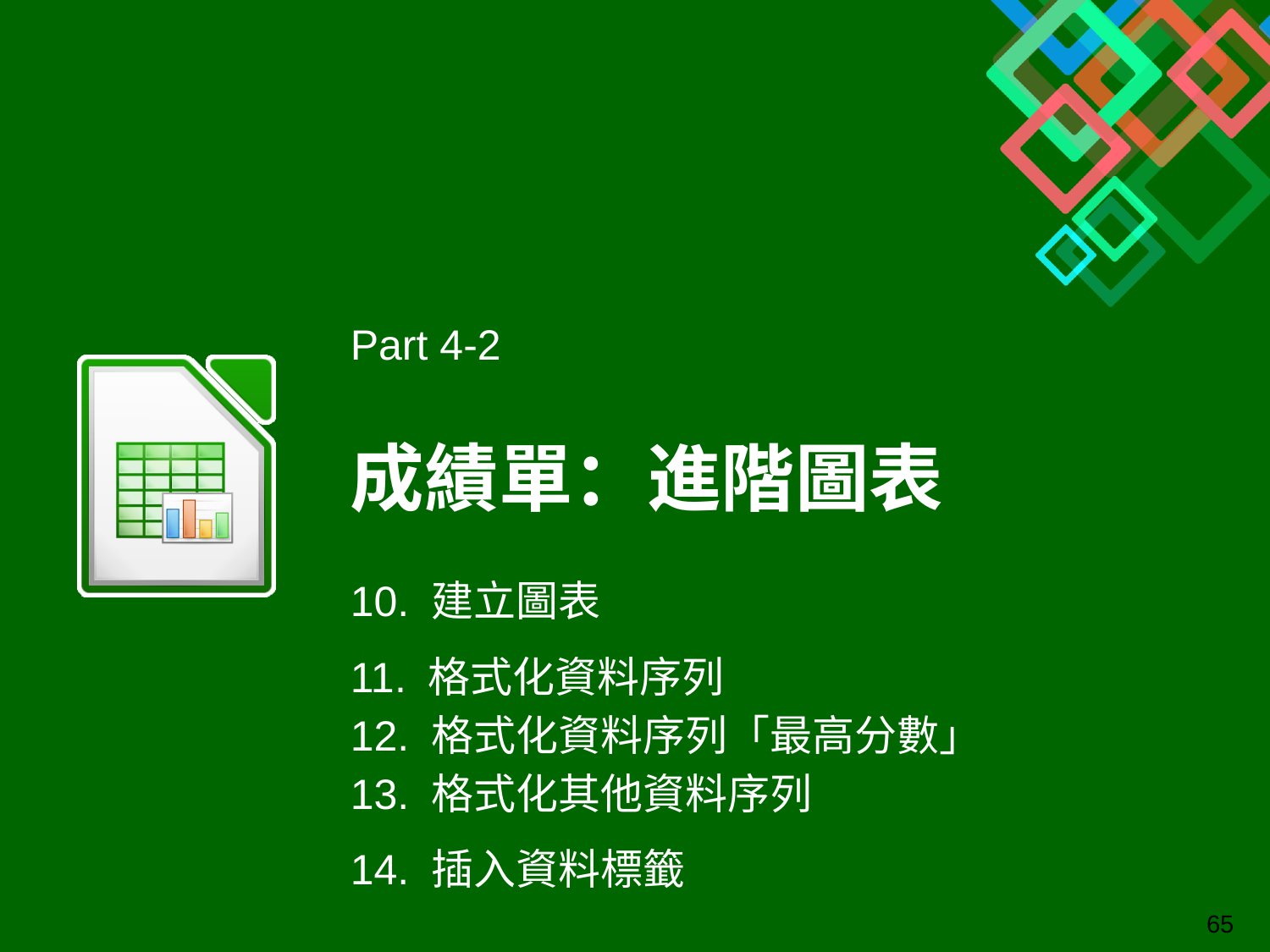

Part 4-2
# 成績單：進階圖表
10. 建立圖表
11. 格式化資料序列
12. 格式化資料序列「最高分數」
13. 格式化其他資料序列
14. 插入資料標籤
65